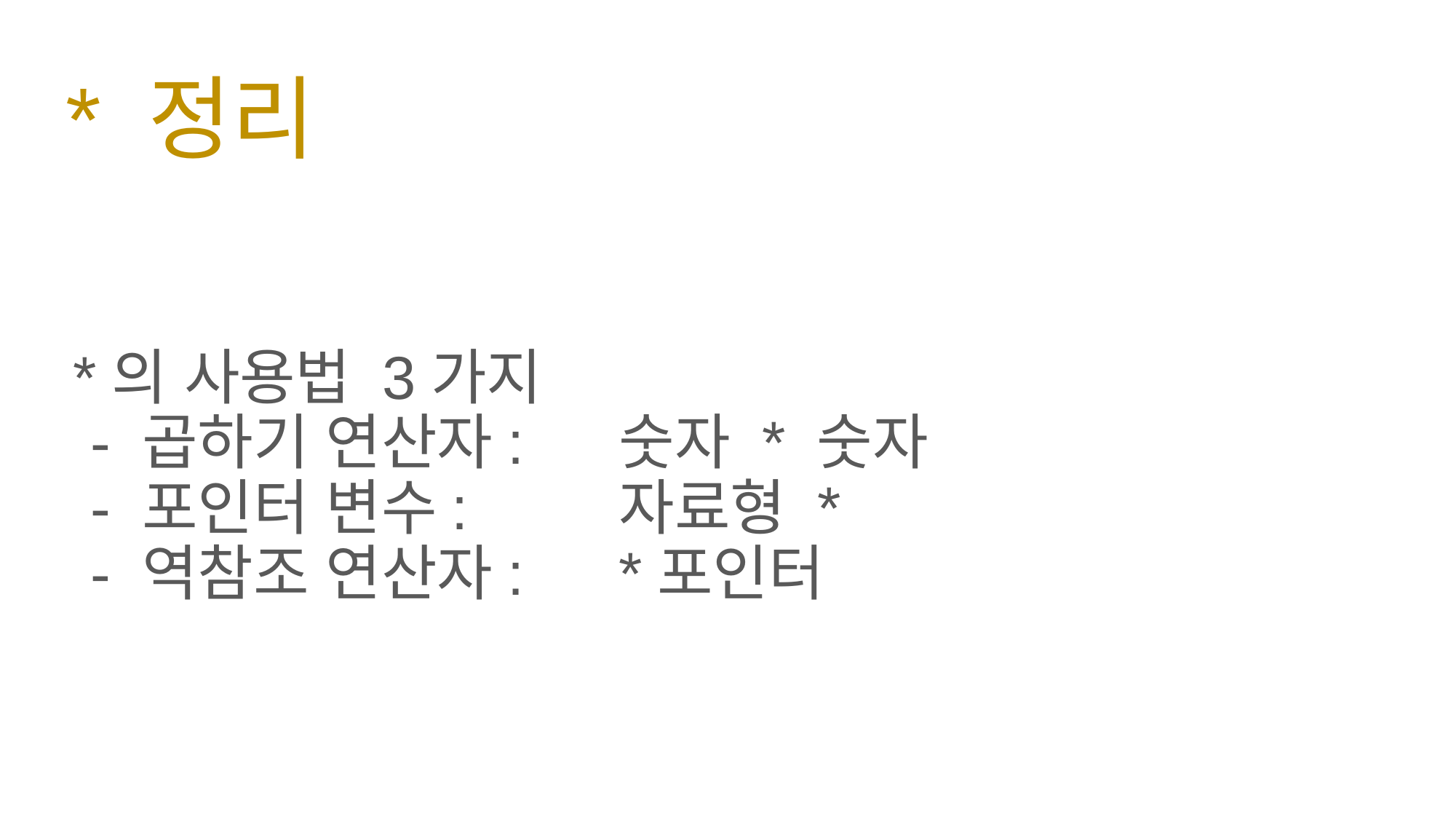

# * 정리
*의 사용법 3가지
 - 곱하기 연산자: 	숫자 * 숫자
 - 포인터 변수: 		자료형 *
 - 역참조 연산자: 	*포인터